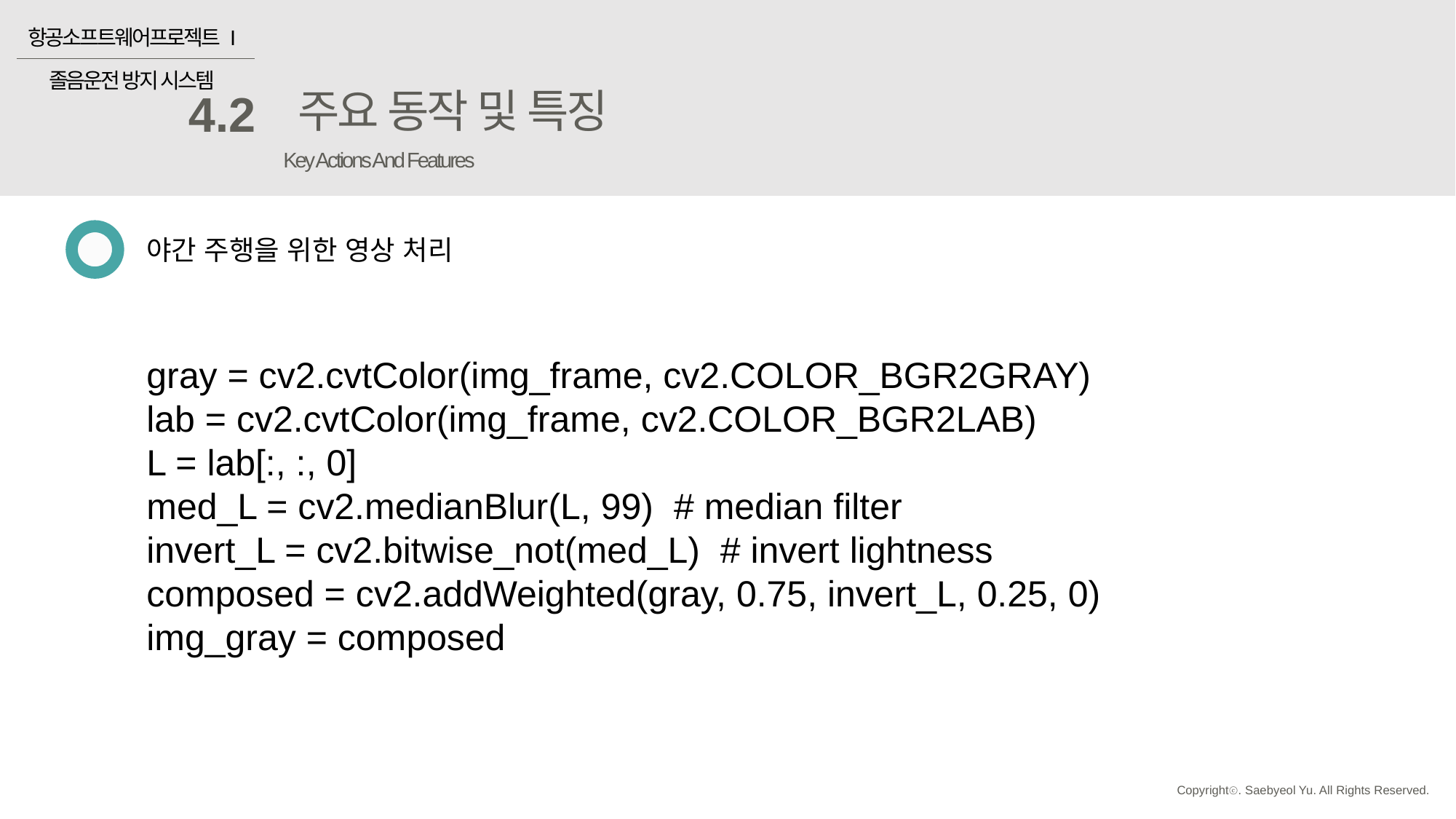

항공소프트웨어프로젝트 I
졸음운전 방지 시스템
주요 동작 및 특징
4.2
Key Actions And Features

야간 주행을 위한 영상 처리

gray = cv2.cvtColor(img_frame, cv2.COLOR_BGR2GRAY)
lab = cv2.cvtColor(img_frame, cv2.COLOR_BGR2LAB)
L = lab[:, :, 0]
med_L = cv2.medianBlur(L, 99)  # median filter
invert_L = cv2.bitwise_not(med_L)  # invert lightness
composed = cv2.addWeighted(gray, 0.75, invert_L, 0.25, 0)
img_gray = composed